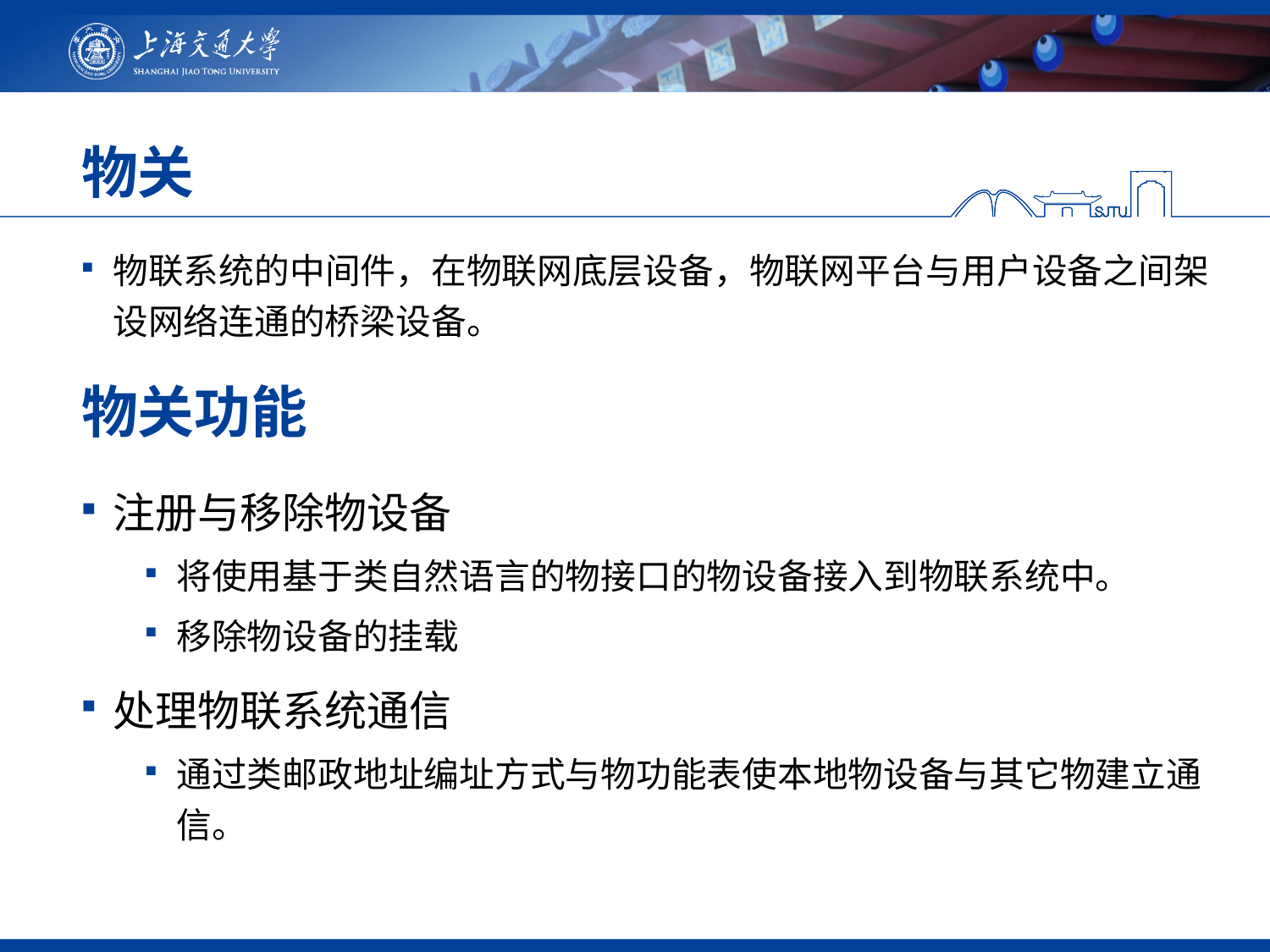

# 物关
物联系统的中间件，在物联网底层设备，物联网平台与用户设备之间架设网络连通的桥梁设备。

物关功能
注册与移除物设备
将使用基于类自然语言的物接口的物设备接入到物联系统中。
移除物设备的挂载
处理物联系统通信
通过类邮政地址编址方式与物功能表使本地物设备与其它物建立通信。